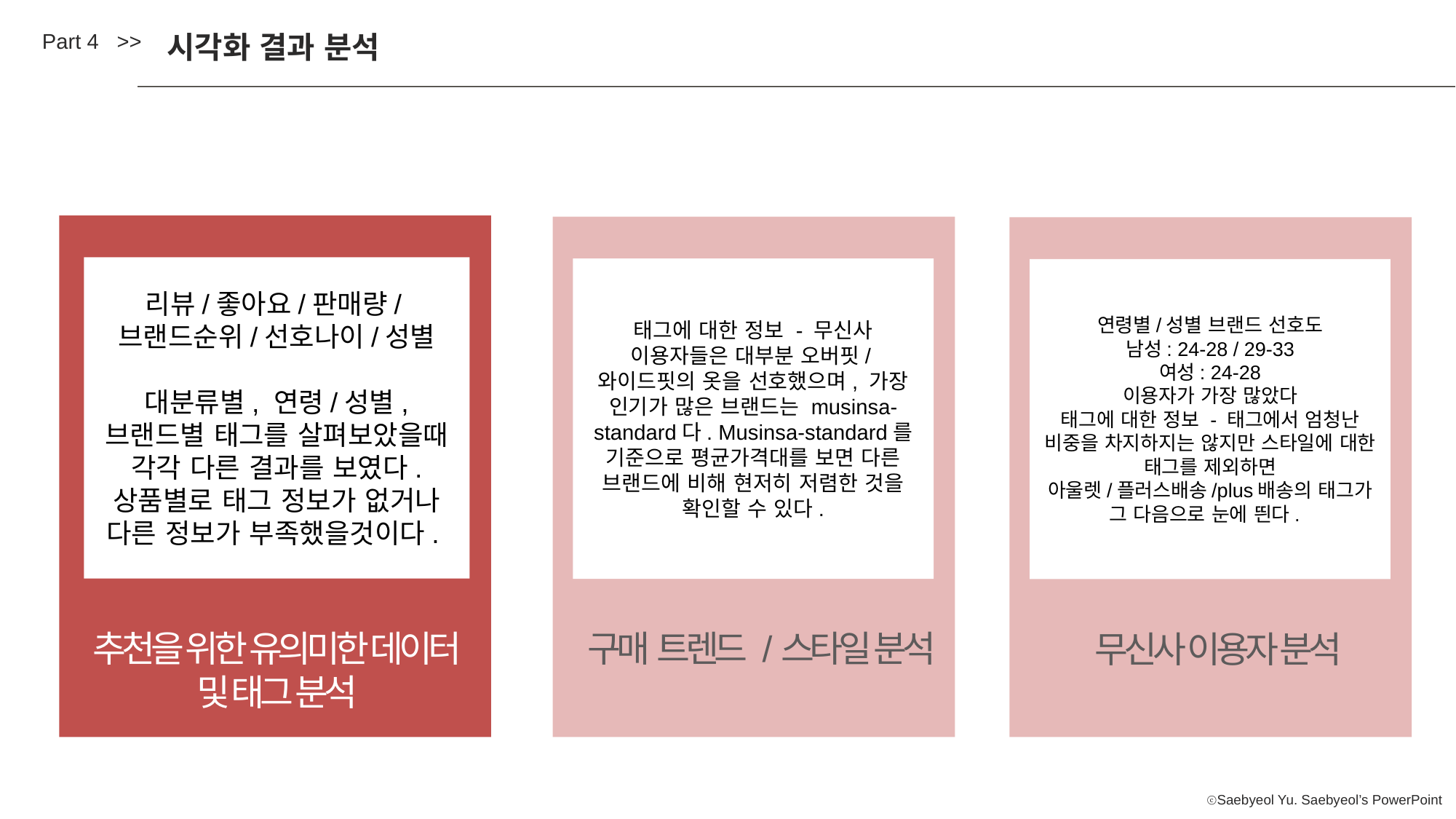

Part 4   >>
시각화 결과 분석

리뷰/좋아요/판매량/브랜드순위/선호나이/성별

대분류별, 연령/성별, 브랜드별 태그를 살펴보았을때 각각 다른 결과를 보였다.
상품별로 태그 정보가 없거나 다른 정보가 부족했을것이다.
추천을 위한 유의미한 데이터
및 태그 분석

태그에 대한 정보 - 무신사 이용자들은 대부분 오버핏/와이드핏의 옷을 선호했으며, 가장 인기가 많은 브랜드는 musinsa-standard다. Musinsa-standard를 기준으로 평균가격대를 보면 다른 브랜드에 비해 현저히 저렴한 것을 확인할 수 있다.
구매  트렌드 /스타일 분석

연령별/성별 브랜드 선호도
남성: 24-28 / 29-33
여성: 24-28
이용자가 가장 많았다
태그에 대한 정보 - 태그에서 엄청난 비중을 차지하지는 않지만 스타일에 대한 태그를 제외하면 아울렛/플러스배송/plus배송의 태그가 그 다음으로 눈에 띈다.
무신사 이용자 분석